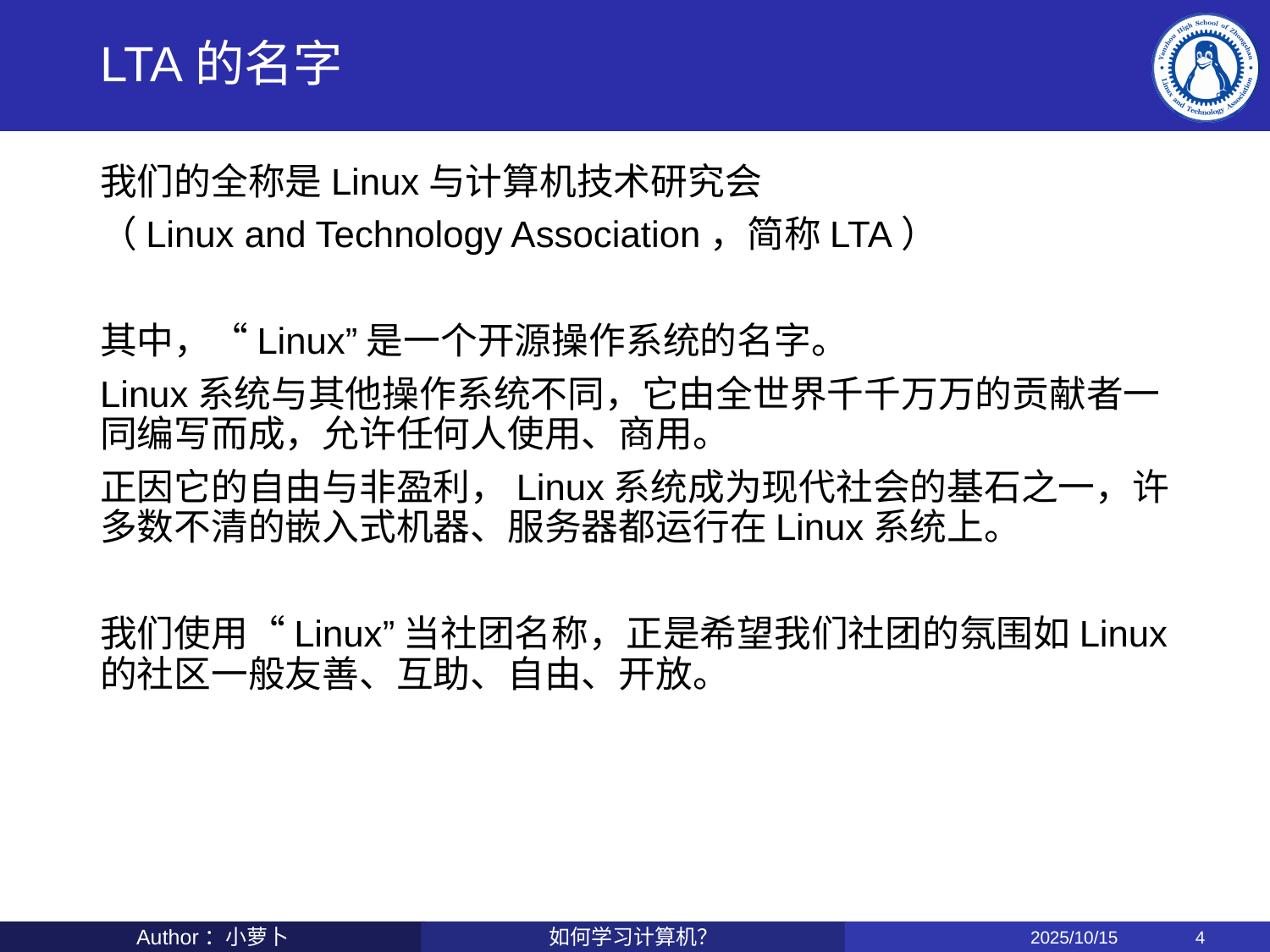

# LTA的名字
我们的全称是Linux与计算机技术研究会
（Linux and Technology Association，简称LTA）

其中，“Linux”是一个开源操作系统的名字。
Linux系统与其他操作系统不同，它由全世界千千万万的贡献者一同编写而成，允许任何人使用、商用。
正因它的自由与非盈利，Linux系统成为现代社会的基石之一，许多数不清的嵌入式机器、服务器都运行在Linux系统上。

我们使用“Linux”当社团名称，正是希望我们社团的氛围如Linux的社区一般友善、互助、自由、开放。